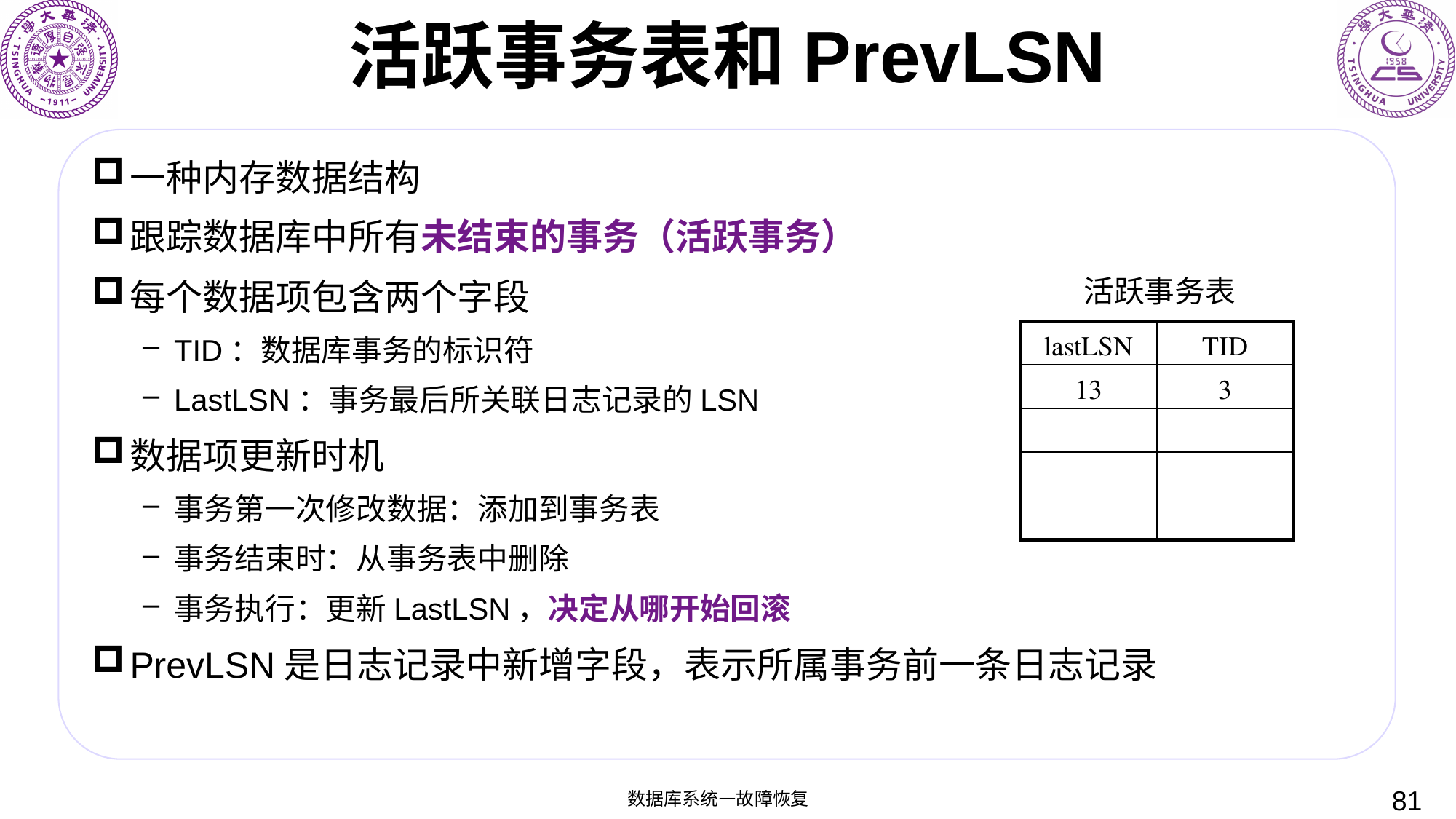

# 活跃事务表和PrevLSN

一种内存数据结构
跟踪数据库中所有未结束的事务（活跃事务）
每个数据项包含两个字段
TID：数据库事务的标识符
LastLSN：事务最后所关联日志记录的LSN
数据项更新时机
事务第一次修改数据：添加到事务表
事务结束时：从事务表中删除
事务执行：更新LastLSN，决定从哪开始回滚
PrevLSN是日志记录中新增字段，表示所属事务前一条日志记录

活跃事务表
| lastLSN | TID |
| --- | --- |
| 13 | 3 |
|  |  |
|  |  |
|  |  |
81
数据库系统—故障恢复